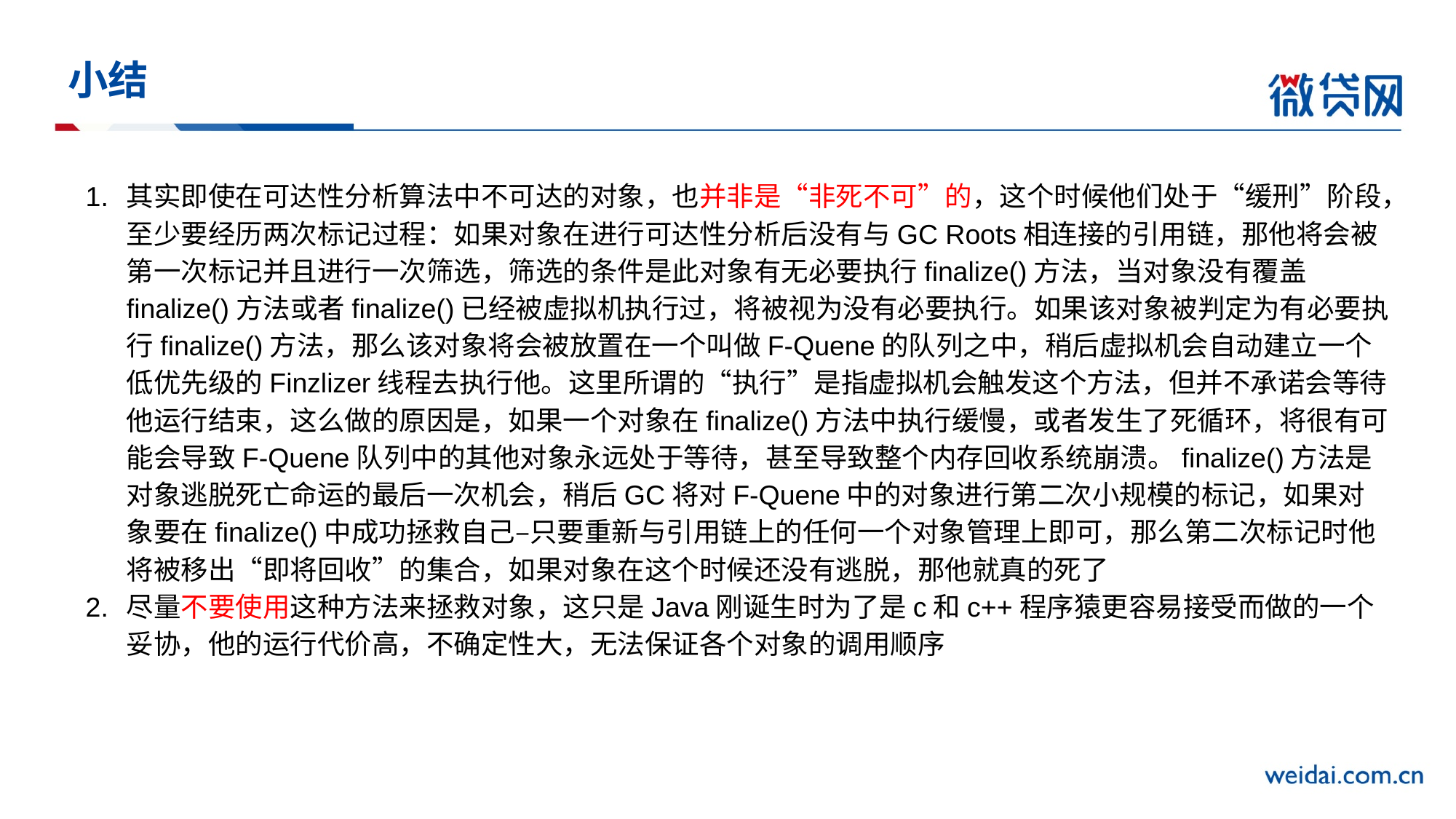

# 小结
其实即使在可达性分析算法中不可达的对象，也并非是“非死不可”的，这个时候他们处于“缓刑”阶段，至少要经历两次标记过程：如果对象在进行可达性分析后没有与GC Roots相连接的引用链，那他将会被第一次标记并且进行一次筛选，筛选的条件是此对象有无必要执行finalize()方法，当对象没有覆盖finalize()方法或者finalize()已经被虚拟机执行过，将被视为没有必要执行。如果该对象被判定为有必要执行finalize()方法，那么该对象将会被放置在一个叫做F-Quene的队列之中，稍后虚拟机会自动建立一个低优先级的Finzlizer线程去执行他。这里所谓的“执行”是指虚拟机会触发这个方法，但并不承诺会等待他运行结束，这么做的原因是，如果一个对象在finalize()方法中执行缓慢，或者发生了死循环，将很有可能会导致F-Quene队列中的其他对象永远处于等待，甚至导致整个内存回收系统崩溃。finalize()方法是对象逃脱死亡命运的最后一次机会，稍后GC将对F-Quene中的对象进行第二次小规模的标记，如果对象要在finalize()中成功拯救自己–只要重新与引用链上的任何一个对象管理上即可，那么第二次标记时他将被移出“即将回收”的集合，如果对象在这个时候还没有逃脱，那他就真的死了
尽量不要使用这种方法来拯救对象，这只是Java刚诞生时为了是c和c++程序猿更容易接受而做的一个妥协，他的运行代价高，不确定性大，无法保证各个对象的调用顺序